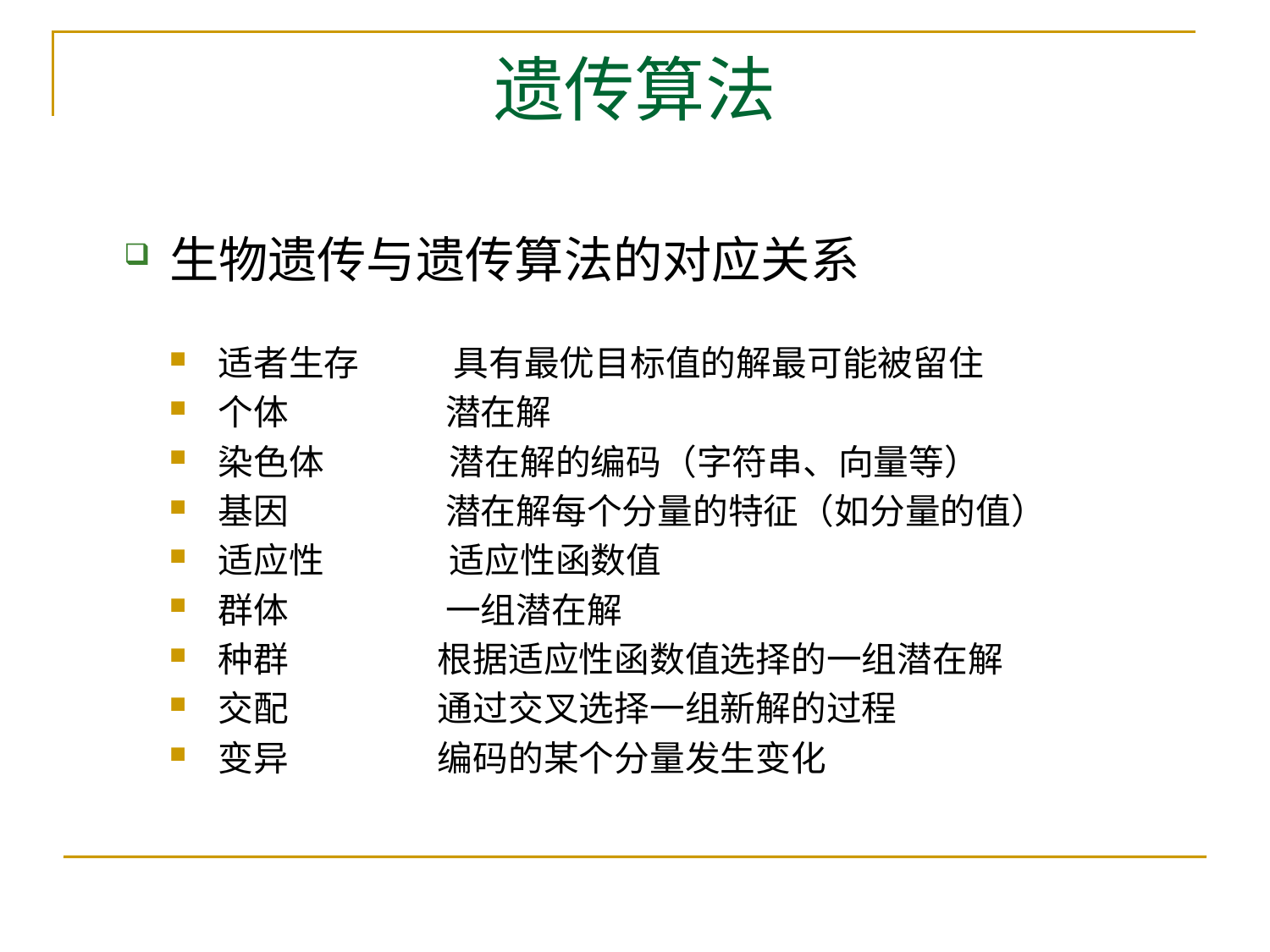

# 遗传算法
生物遗传与遗传算法的对应关系

适者生存            具有最优目标值的解最可能被留住
个体                    潜在解
染色体                潜在解的编码（字符串、向量等）
基因                    潜在解每个分量的特征（如分量的值）
适应性                适应性函数值
群体                    一组潜在解
种群                   根据适应性函数值选择的一组潜在解
交配                   通过交叉选择一组新解的过程
变异                   编码的某个分量发生变化